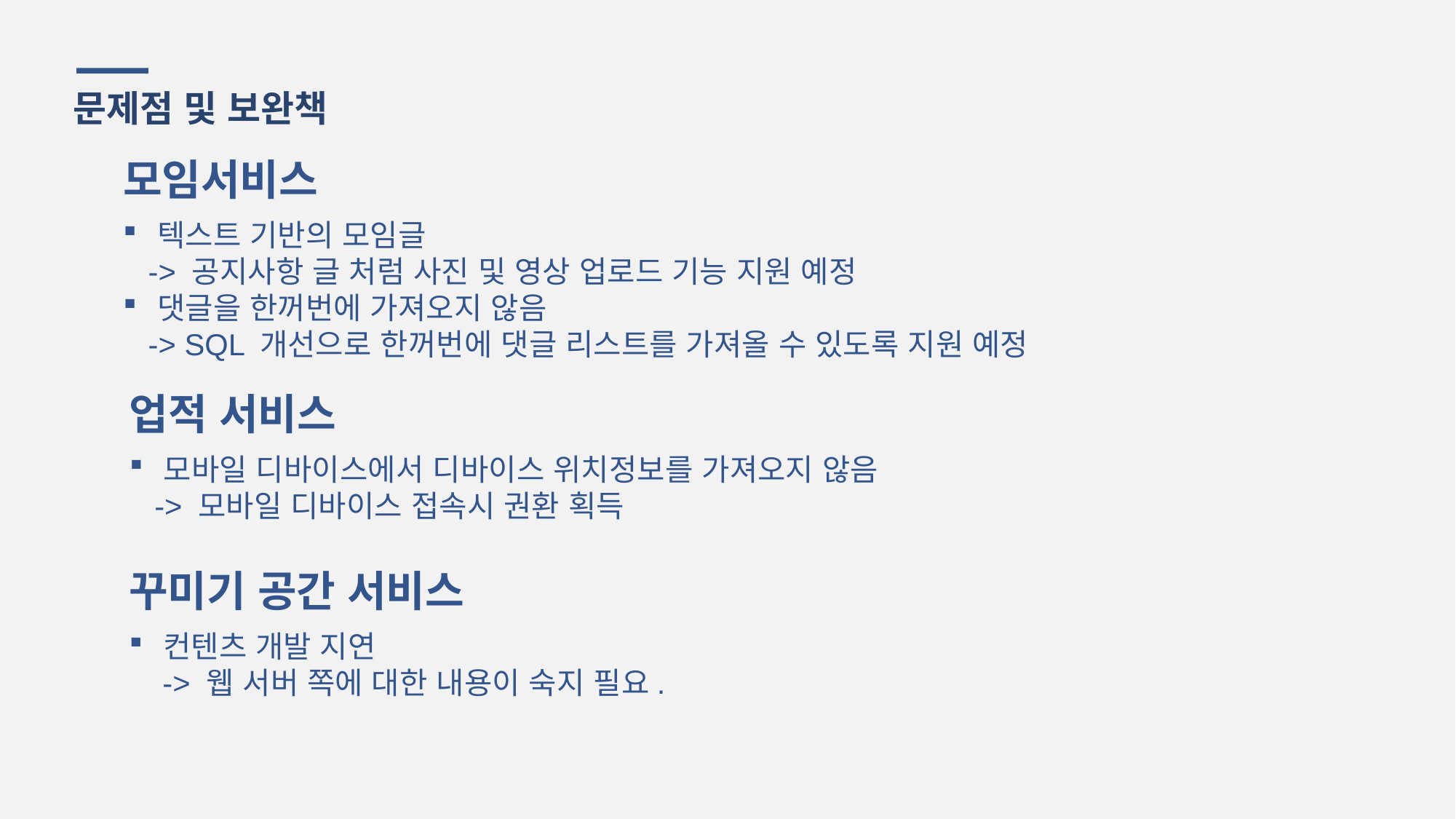

문제점 및 보완책
모임서비스
텍스트 기반의 모임글
   -> 공지사항 글 처럼 사진 및 영상 업로드 기능 지원 예정
댓글을 한꺼번에 가져오지 않음
   -> SQL 개선으로 한꺼번에 댓글 리스트를 가져올 수 있도록 지원 예정
업적 서비스
모바일 디바이스에서 디바이스 위치정보를 가져오지 않음
   -> 모바일 디바이스 접속시 권환 획득
꾸미기 공간 서비스
컨텐츠 개발 지연
    -> 웹 서버 쪽에 대한 내용이 숙지 필요.